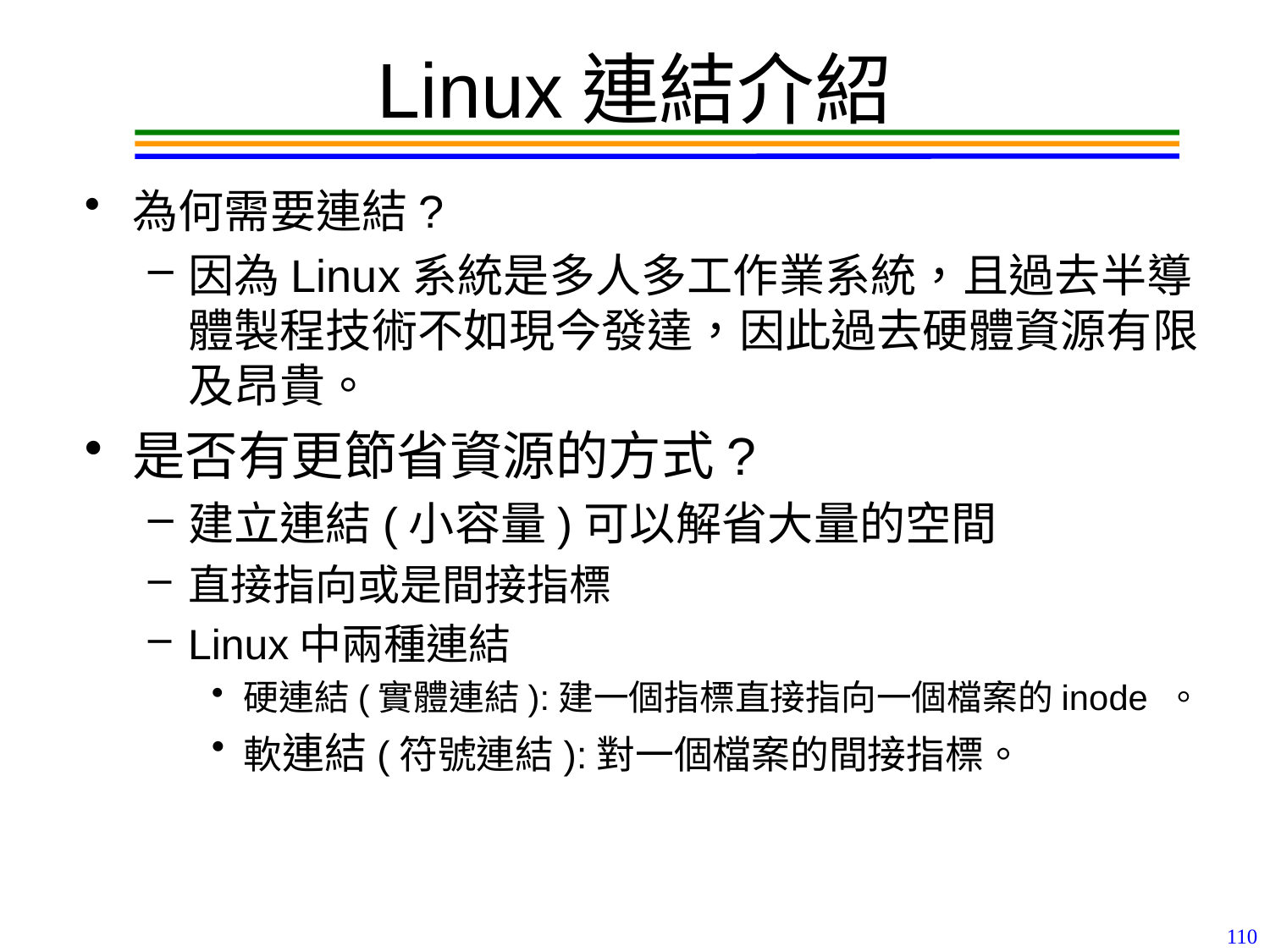

# Linux連結介紹
為何需要連結?
因為Linux系統是多人多工作業系統，且過去半導體製程技術不如現今發達，因此過去硬體資源有限及昂貴。
是否有更節省資源的方式?
建立連結(小容量)可以解省大量的空間
直接指向或是間接指標
Linux中兩種連結
硬連結(實體連結):建一個指標直接指向一個檔案的inode 。
軟連結(符號連結):對一個檔案的間接指標。
110